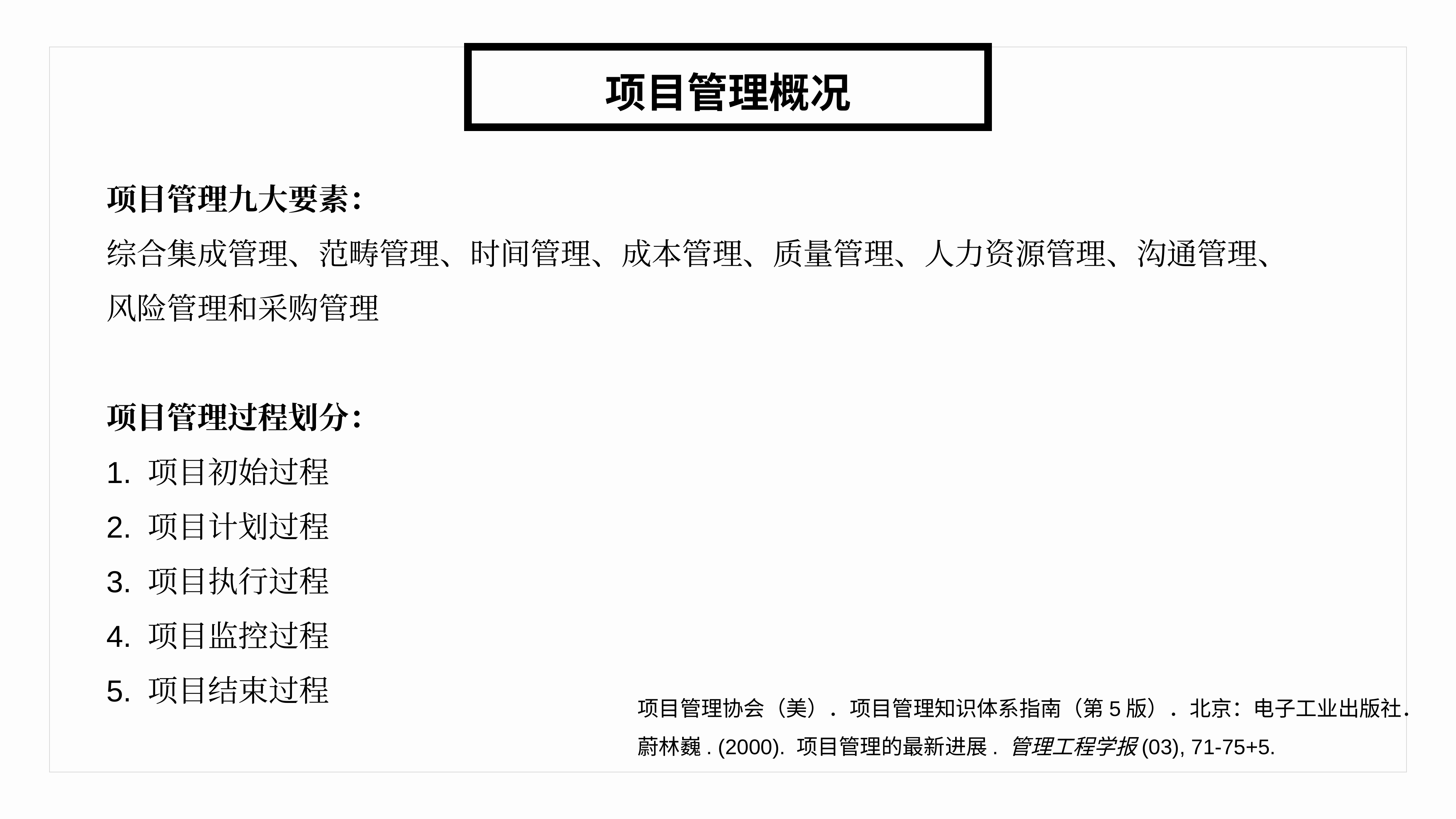

项目管理概况
项目管理九大要素：
综合集成管理、范畴管理、时间管理、成本管理、质量管理、人力资源管理、沟通管理、
风险管理和采购管理

项目管理过程划分：
1. 项目初始过程
2. 项目计划过程
3. 项目执行过程
4. 项目监控过程
5. 项目结束过程
项目管理协会（美）．项目管理知识体系指南（第5版）．北京：电子工业出版社．
蔚林巍. (2000). 项目管理的最新进展. 管理工程学报(03), 71-75+5.